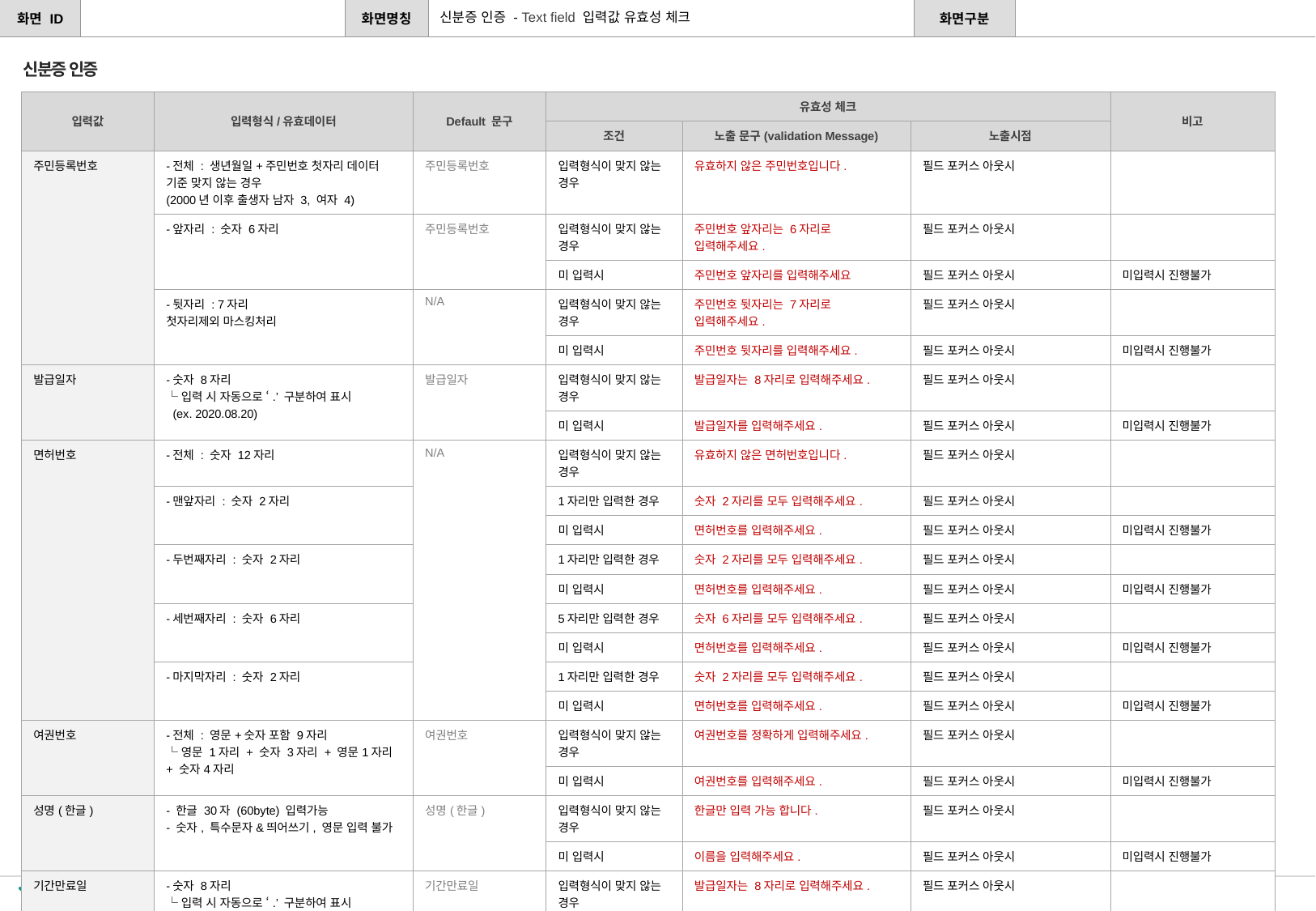

신분증 인증 - Text field 입력값 유효성 체크
신분증 인증
| 입력값 | 입력형식/유효데이터 | Default 문구 | 유효성 체크 |  |  | 비고 |
| --- | --- | --- | --- | --- | --- | --- |
|  |  |  | 조건 | 노출 문구(validation Message) | 노출시점 |  |
| 주민등록번호 | -전체 : 생년월일+주민번호 첫자리 데이터 기준 맞지 않는 경우 (2000년 이후 출생자 남자 3, 여자 4) | 주민등록번호 | 입력형식이 맞지 않는 경우 | 유효하지 않은 주민번호입니다. | 필드 포커스 아웃시 |  |
|  | -앞자리 : 숫자 6자리 | 주민등록번호 | 입력형식이 맞지 않는 경우 | 주민번호 앞자리는 6자리로 입력해주세요. | 필드 포커스 아웃시 |  |
|  |  |  | 미 입력시 | 주민번호 앞자리를 입력해주세요 | 필드 포커스 아웃시 | 미입력시 진행불가 |
|  | -뒷자리 : 7자리 첫자리제외 마스킹처리 | N/A | 입력형식이 맞지 않는 경우 | 주민번호 뒷자리는 7자리로 입력해주세요. | 필드 포커스 아웃시 |  |
|  |  |  | 미 입력시 | 주민번호 뒷자리를 입력해주세요. | 필드 포커스 아웃시 | 미입력시 진행불가 |
| 발급일자 | -숫자 8자리 └ 입력 시 자동으로 ‘.’ 구분하여 표시 (ex. 2020.08.20) | 발급일자 | 입력형식이 맞지 않는 경우 | 발급일자는 8자리로 입력해주세요. | 필드 포커스 아웃시 |  |
|  |  |  | 미 입력시 | 발급일자를 입력해주세요. | 필드 포커스 아웃시 | 미입력시 진행불가 |
| 면허번호 | -전체 : 숫자 12자리 | N/A | 입력형식이 맞지 않는 경우 | 유효하지 않은 면허번호입니다. | 필드 포커스 아웃시 |  |
|  | -맨앞자리 : 숫자 2자리 |  | 1자리만 입력한 경우 | 숫자 2자리를 모두 입력해주세요. | 필드 포커스 아웃시 |  |
|  |  |  | 미 입력시 | 면허번호를 입력해주세요. | 필드 포커스 아웃시 | 미입력시 진행불가 |
|  | -두번째자리 : 숫자 2자리 |  | 1자리만 입력한 경우 | 숫자 2자리를 모두 입력해주세요. | 필드 포커스 아웃시 |  |
|  |  |  | 미 입력시 | 면허번호를 입력해주세요. | 필드 포커스 아웃시 | 미입력시 진행불가 |
|  | -세번째자리 : 숫자 6자리 |  | 5자리만 입력한 경우 | 숫자 6자리를 모두 입력해주세요. | 필드 포커스 아웃시 |  |
|  |  |  | 미 입력시 | 면허번호를 입력해주세요. | 필드 포커스 아웃시 | 미입력시 진행불가 |
|  | -마지막자리 : 숫자 2자리 |  | 1자리만 입력한 경우 | 숫자 2자리를 모두 입력해주세요. | 필드 포커스 아웃시 |  |
|  |  |  | 미 입력시 | 면허번호를 입력해주세요. | 필드 포커스 아웃시 | 미입력시 진행불가 |
| 여권번호 | -전체 : 영문+숫자 포함 9자리 └ 영문 1자리 + 숫자 3자리 + 영문1자리 + 숫자4자리 | 여권번호 | 입력형식이 맞지 않는 경우 | 여권번호를 정확하게 입력해주세요. | 필드 포커스 아웃시 |  |
|  |  |  | 미 입력시 | 여권번호를 입력해주세요. | 필드 포커스 아웃시 | 미입력시 진행불가 |
| 성명(한글) | - 한글 30자 (60byte) 입력가능 - 숫자, 특수문자&띄어쓰기, 영문 입력 불가 | 성명(한글) | 입력형식이 맞지 않는 경우 | 한글만 입력 가능 합니다. | 필드 포커스 아웃시 |  |
|  |  |  | 미 입력시 | 이름을 입력해주세요. | 필드 포커스 아웃시 | 미입력시 진행불가 |
| 기간만료일 | -숫자 8자리 └ 입력 시 자동으로 ‘.’ 구분하여 표시 (ex. 2020.08.20) | 기간만료일 | 입력형식이 맞지 않는 경우 | 발급일자는 8자리로 입력해주세요. | 필드 포커스 아웃시 |  |
|  |  |  | 미 입력시 | 발급일자를 입력해주세요. | 필드 포커스 아웃시 | 미입력시 진행불가 |